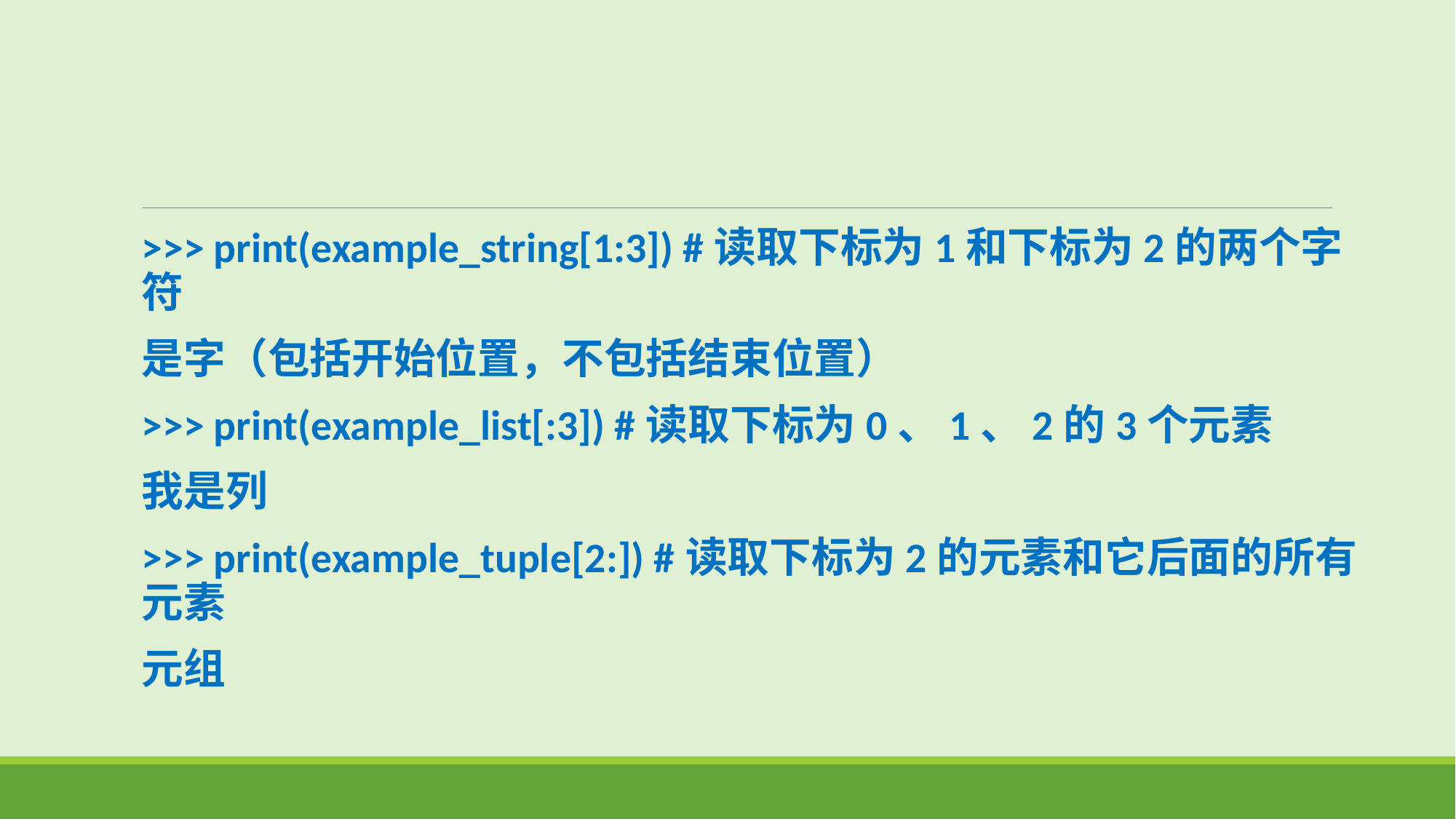

>>> print(example_string[1:3]) #读取下标为1和下标为2的两个字符
是字（包括开始位置，不包括结束位置）
>>> print(example_list[:3]) #读取下标为0、1、2的3个元素
我是列
>>> print(example_tuple[2:]) #读取下标为2的元素和它后面的所有元素
元组